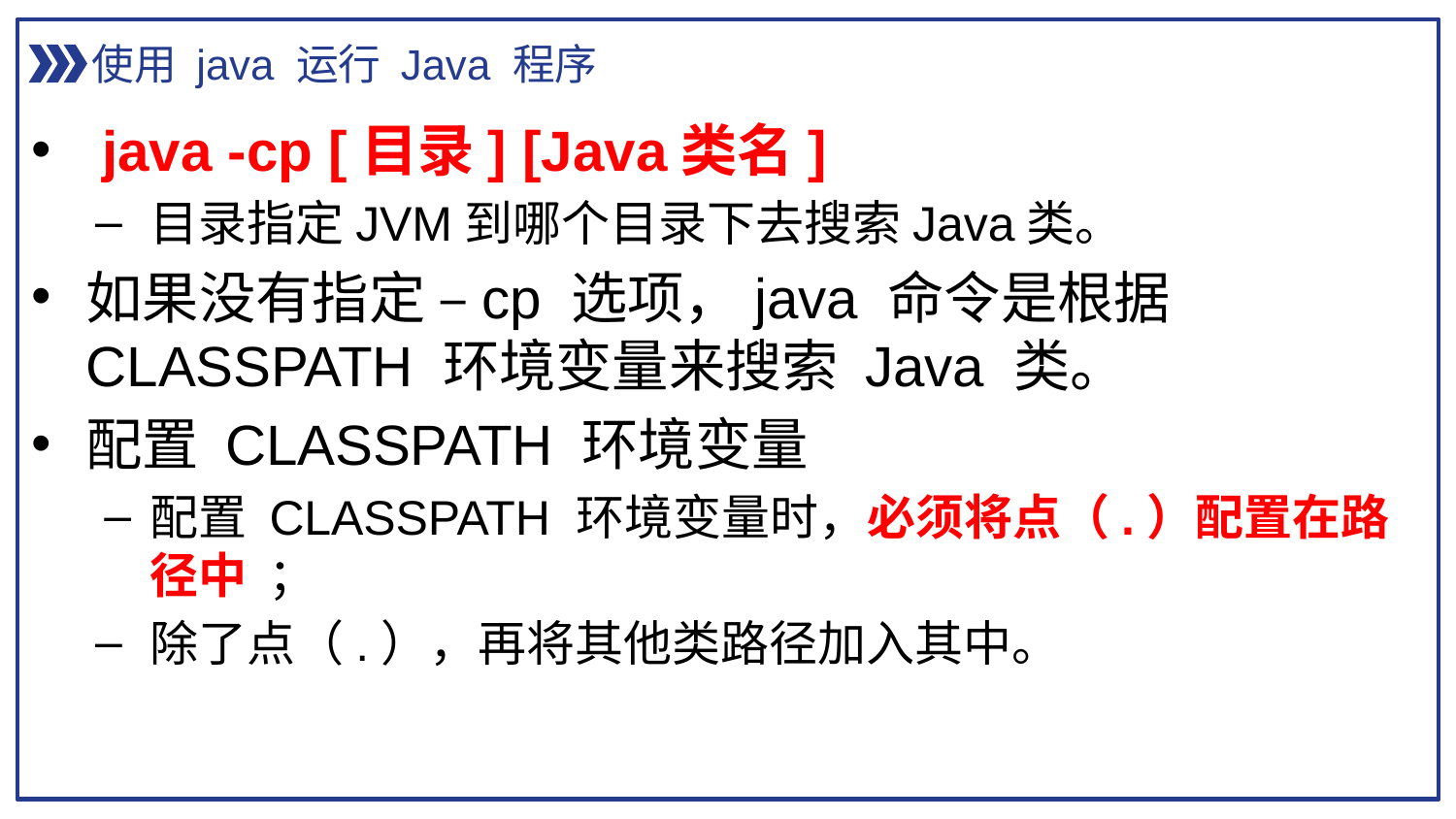

使用 java 运行 Java 程序

 java -cp [目录] [Java类名]
目录指定JVM到哪个目录下去搜索Java类。
如果没有指定 –cp 选项，java 命令是根据CLASSPATH 环境变量来搜索 Java 类。
配置 CLASSPATH 环境变量
配置 CLASSPATH 环境变量时，必须将点（.）配置在路径中  ；
除了点（.），再将其他类路径加入其中。